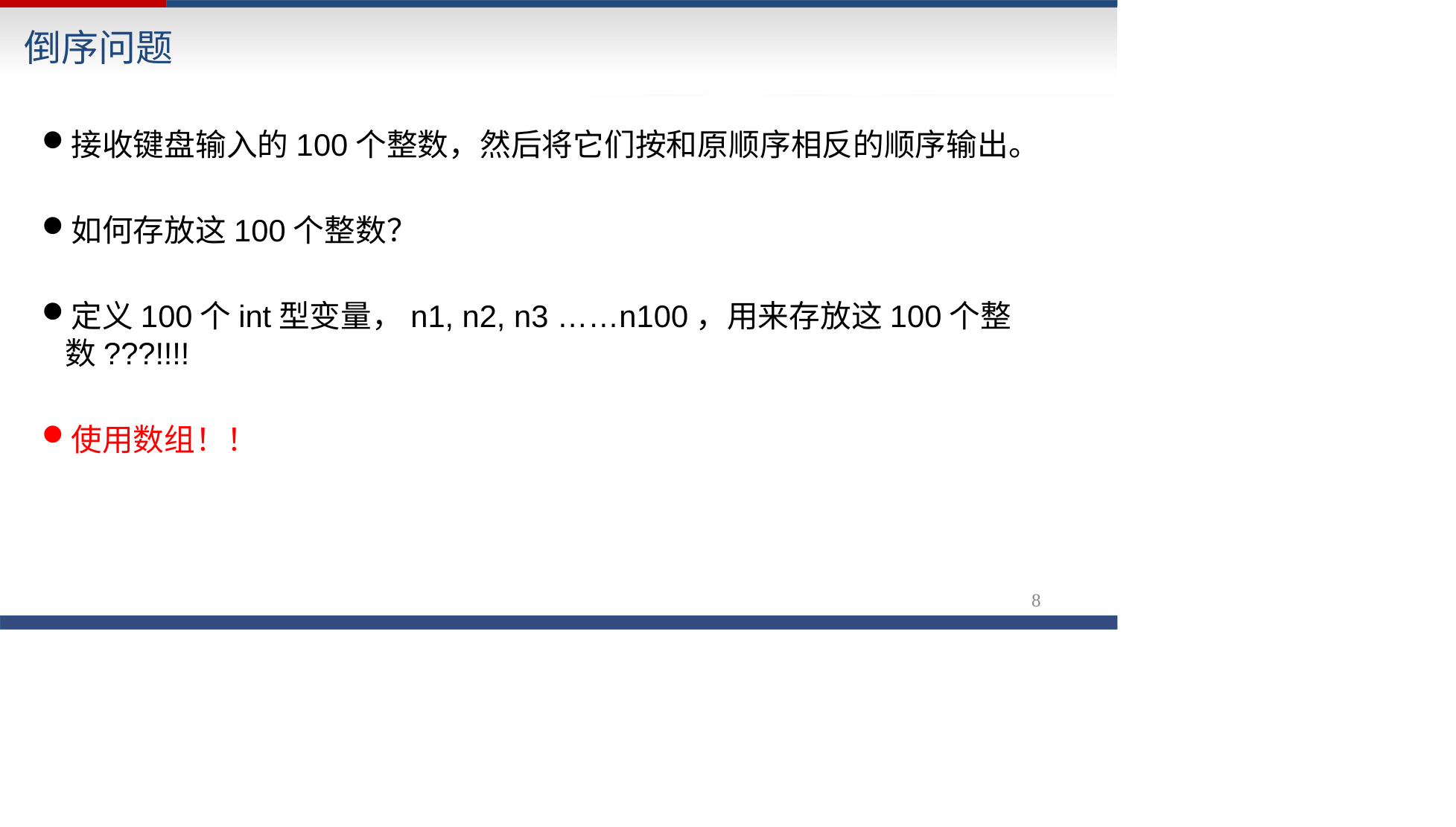

# 倒序问题
接收键盘输入的100个整数，然后将它们按和原顺序相反的顺序输出。

如何存放这100个整数？

定义100个int型变量，n1, n2, n3 ……n100，用来存放这100个整数???!!!!

使用数组！！
8